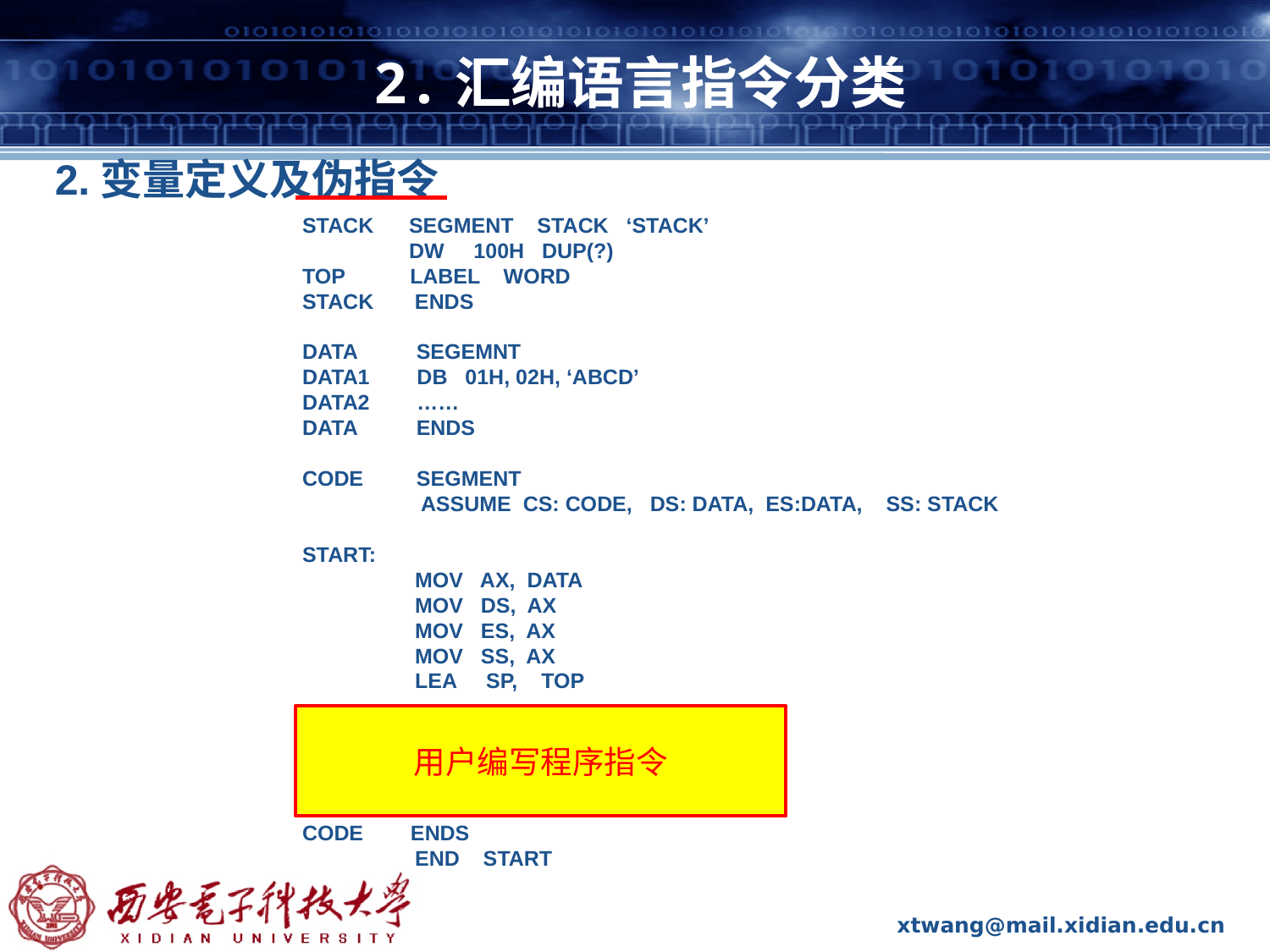

# 2.汇编语言指令分类
2.变量定义及伪指令
STACK      SEGMENT    STACK   ‘STACK’
                  DW     100H   DUP(?)
TOP           LABEL    WORD
STACK       ENDS

DATA          SEGEMNT
DATA1        DB   01H, 02H, ‘ABCD’
DATA2        ……
DATA          ENDS

CODE         SEGMENT
                    ASSUME  CS: CODE,   DS: DATA,  ES:DATA,    SS: STACK

START:
                   MOV   AX,  DATA
                   MOV   DS,  AX
                   MOV   ES,  AX
                   MOV   SS,  AX
                   LEA     SP,    TOP

CODE        ENDS
                   END    START

用户编写程序指令